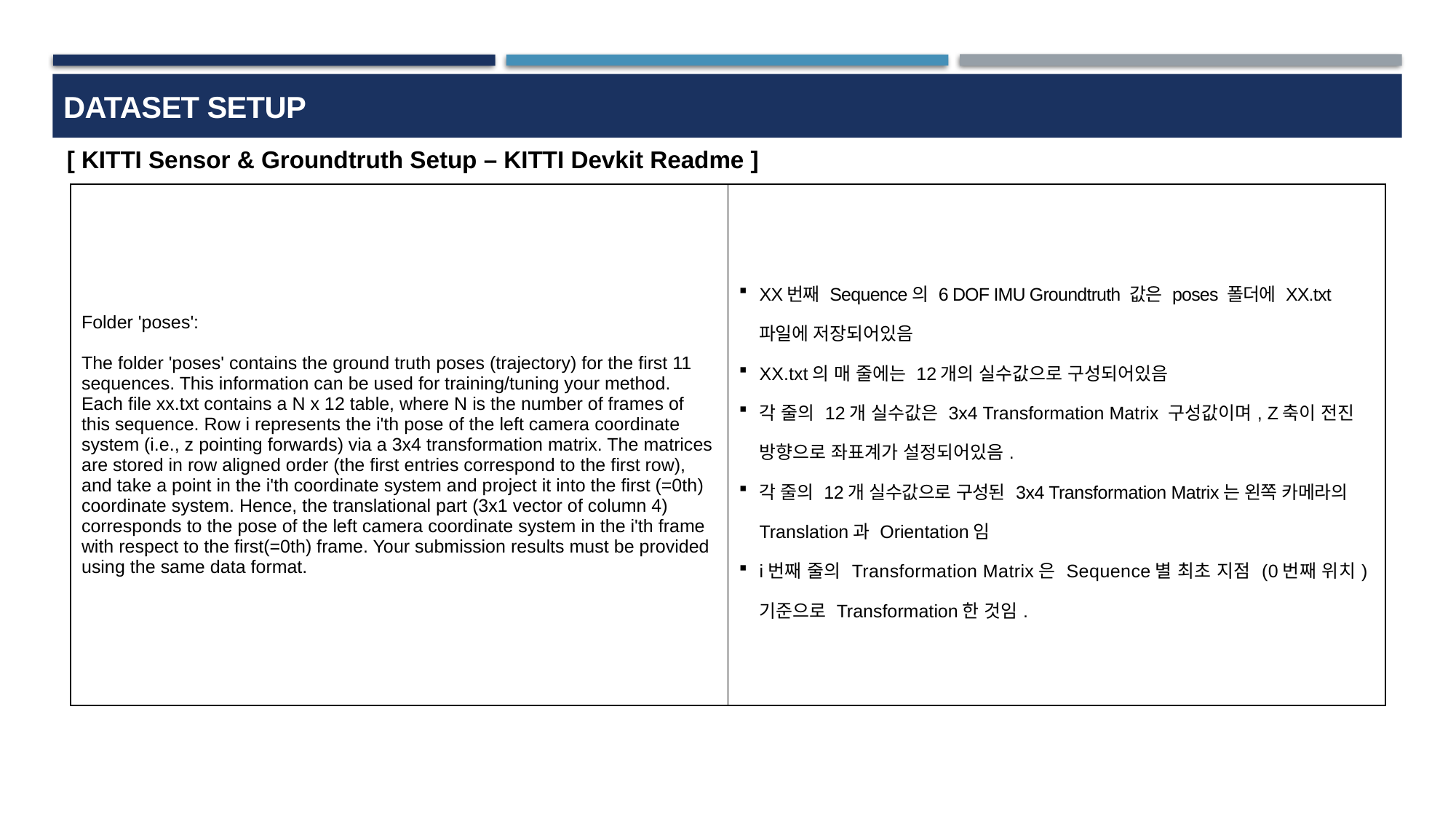

DATASET SETUP
[ KITTI Sensor & Groundtruth Setup – KITTI Devkit Readme ]
| Folder 'poses': The folder 'poses' contains the ground truth poses (trajectory) for the first 11 sequences. This information can be used for training/tuning your method. Each file xx.txt contains a N x 12 table, where N is the number of frames of this sequence. Row i represents the i'th pose of the left camera coordinate system (i.e., z pointing forwards) via a 3x4 transformation matrix. The matrices are stored in row aligned order (the first entries correspond to the first row), and take a point in the i'th coordinate system and project it into the first (=0th) coordinate system. Hence, the translational part (3x1 vector of column 4) corresponds to the pose of the left camera coordinate system in the i'th frame with respect to the first(=0th) frame. Your submission results must be provided using the same data format. | XX번째 Sequence의 6 DOF IMU Groundtruth 값은 poses 폴더에 XX.txt 파일에 저장되어있음 XX.txt의 매 줄에는 12개의 실수값으로 구성되어있음 각 줄의 12개 실수값은 3x4 Transformation Matrix 구성값이며, Z축이 전진 방향으로 좌표계가 설정되어있음. 각 줄의 12개 실수값으로 구성된 3x4 Transformation Matrix는 왼쪽 카메라의 Translation과 Orientation임 i번째 줄의 Transformation Matrix은 Sequence별 최초 지점 (0번째 위치) 기준으로 Transformation한 것임. |
| --- | --- |